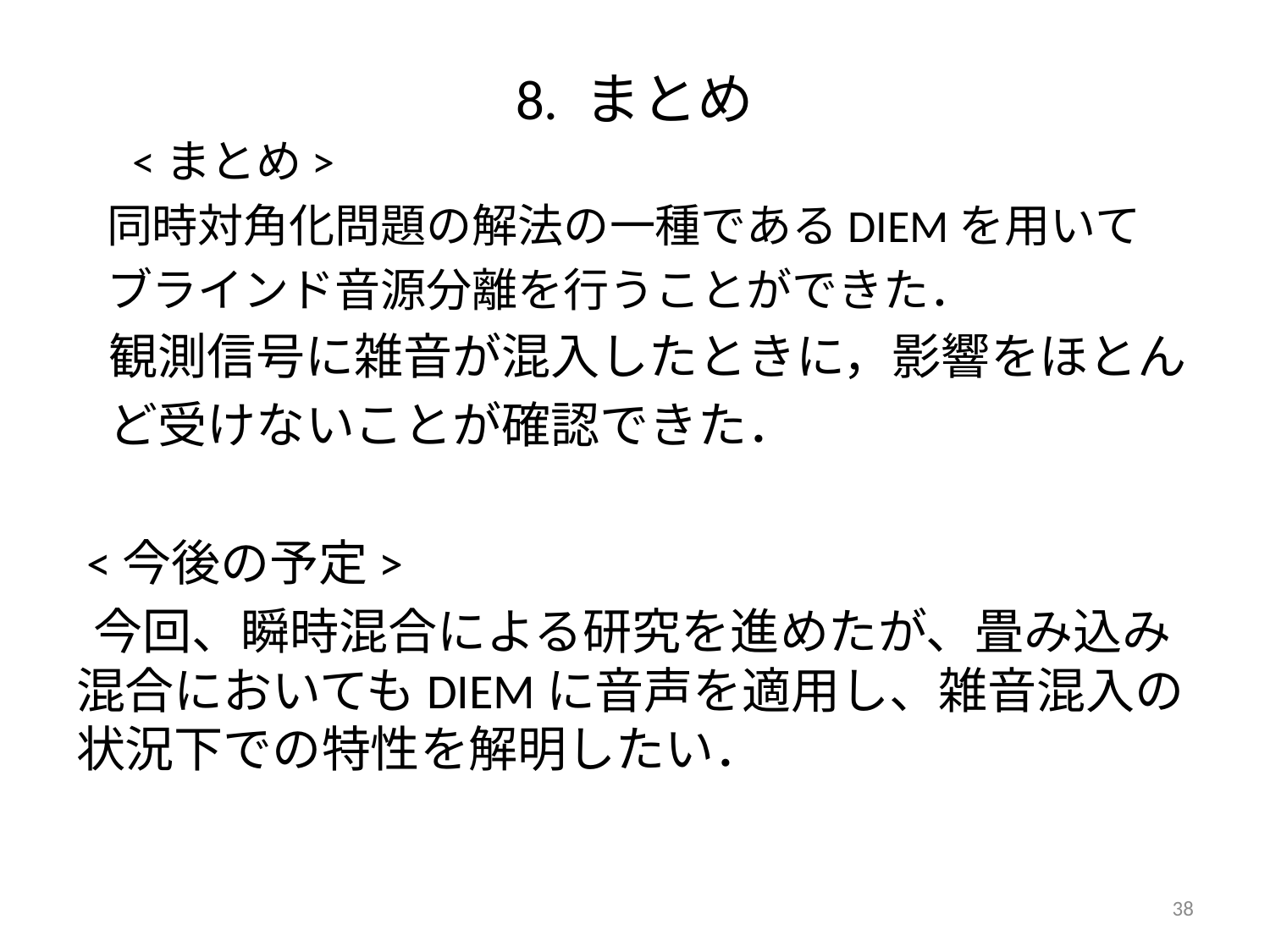

# 8. まとめ
　<まとめ>
  同時対角化問題の解法の一種であるDIEMを用いて
  ブラインド音源分離を行うことができた．
  観測信号に雑音が混入したときに，影響をほとん
  ど受けないことが確認できた．

 <今後の予定>
 今回、瞬時混合による研究を進めたが、畳み込み混合においてもDIEMに音声を適用し、雑音混入の状況下での特性を解明したい．

38